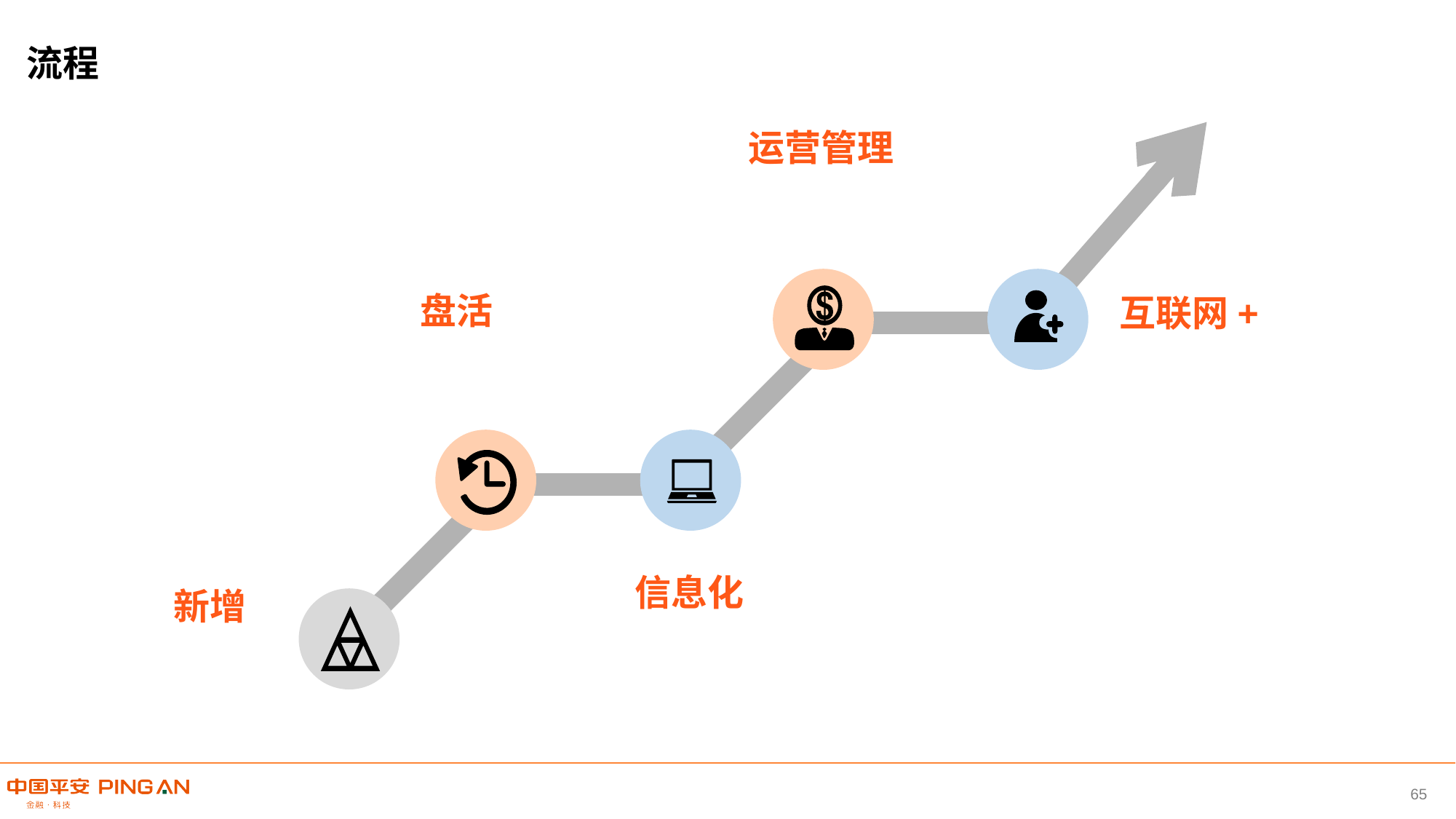

流程
运营管理
路内外一体化运营管理

盘活
现有公共停车场智慧化、信息化提升
互联网+
车位预定、车位共享、汽车共享……

信息化
智慧管控、诱导信息实时发布
 新增
路内、外停车位